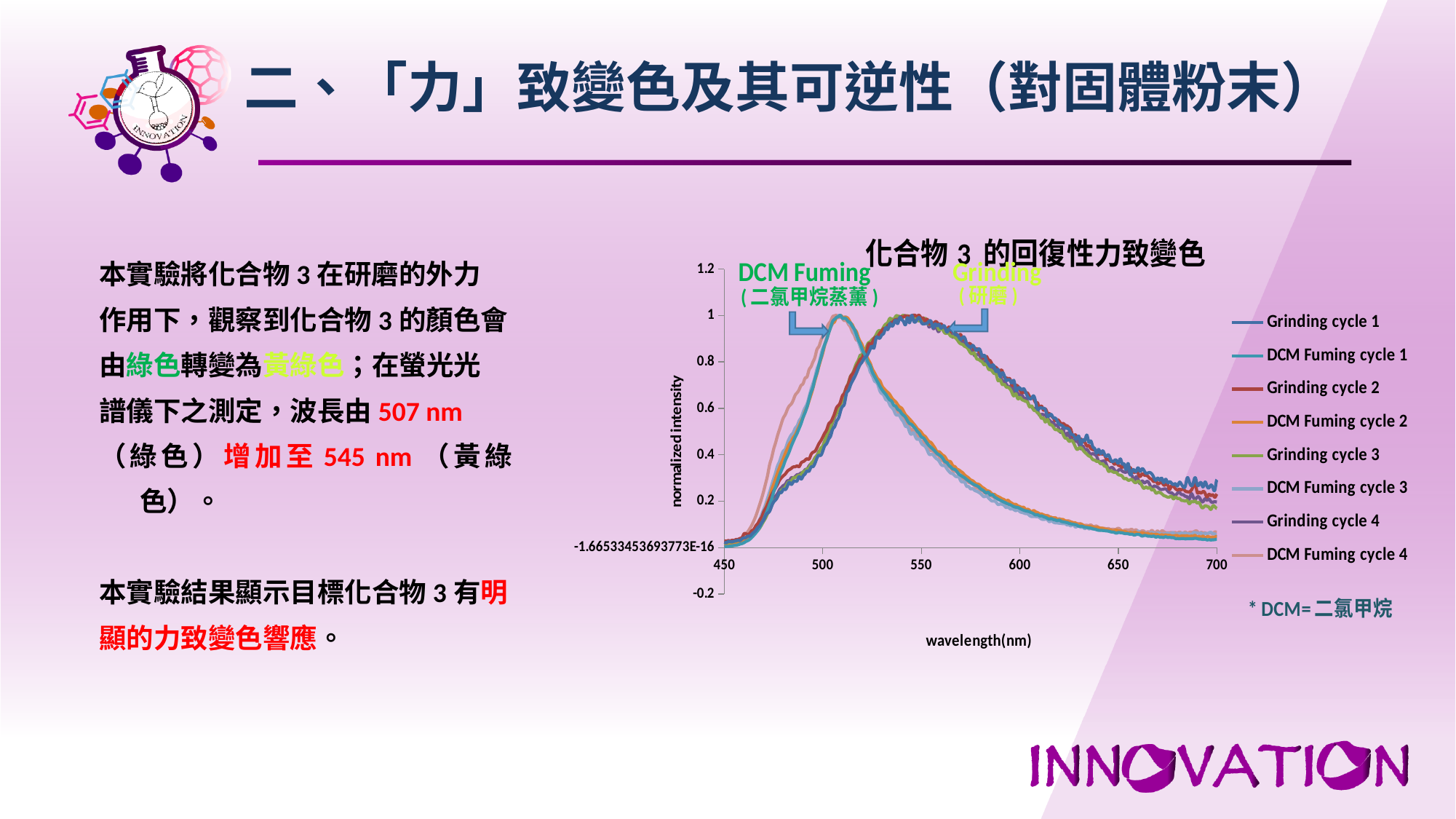

二、「力」致變色及其可逆性（對固體粉末）

### Chart: 化合物3 的回復性力致變色

| Category |  |  |  |  |  |  |  |  |
|---|---|---|---|---|---|---|---|---|
本實驗將化合物3在研磨的外力
作用下，觀察到化合物3的顏色會
由綠色轉變為黃綠色；在螢光光
譜儀下之測定，波長由507 nm
（綠色）增加至545 nm（黃綠色）。

本實驗結果顯示目標化合物3有明
顯的力致變色響應。